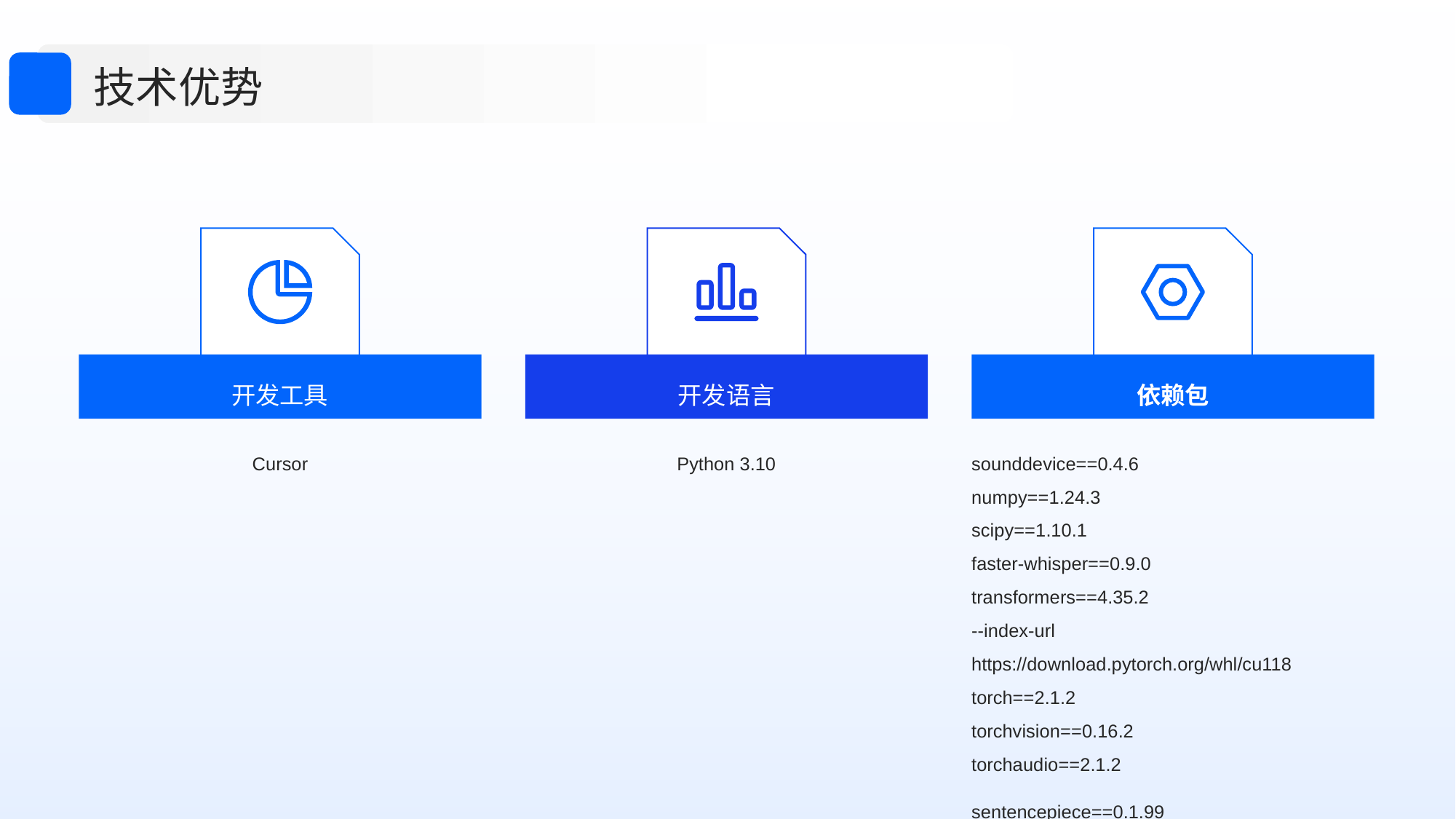

技术优势

开发工具
开发语言
依赖包
sounddevice==0.4.6
numpy==1.24.3
scipy==1.10.1
faster-whisper==0.9.0
transformers==4.35.2
--index-url https://download.pytorch.org/whl/cu118
torch==2.1.2
torchvision==0.16.2
torchaudio==2.1.2
sentencepiece==0.1.99
Cursor
Python 3.10